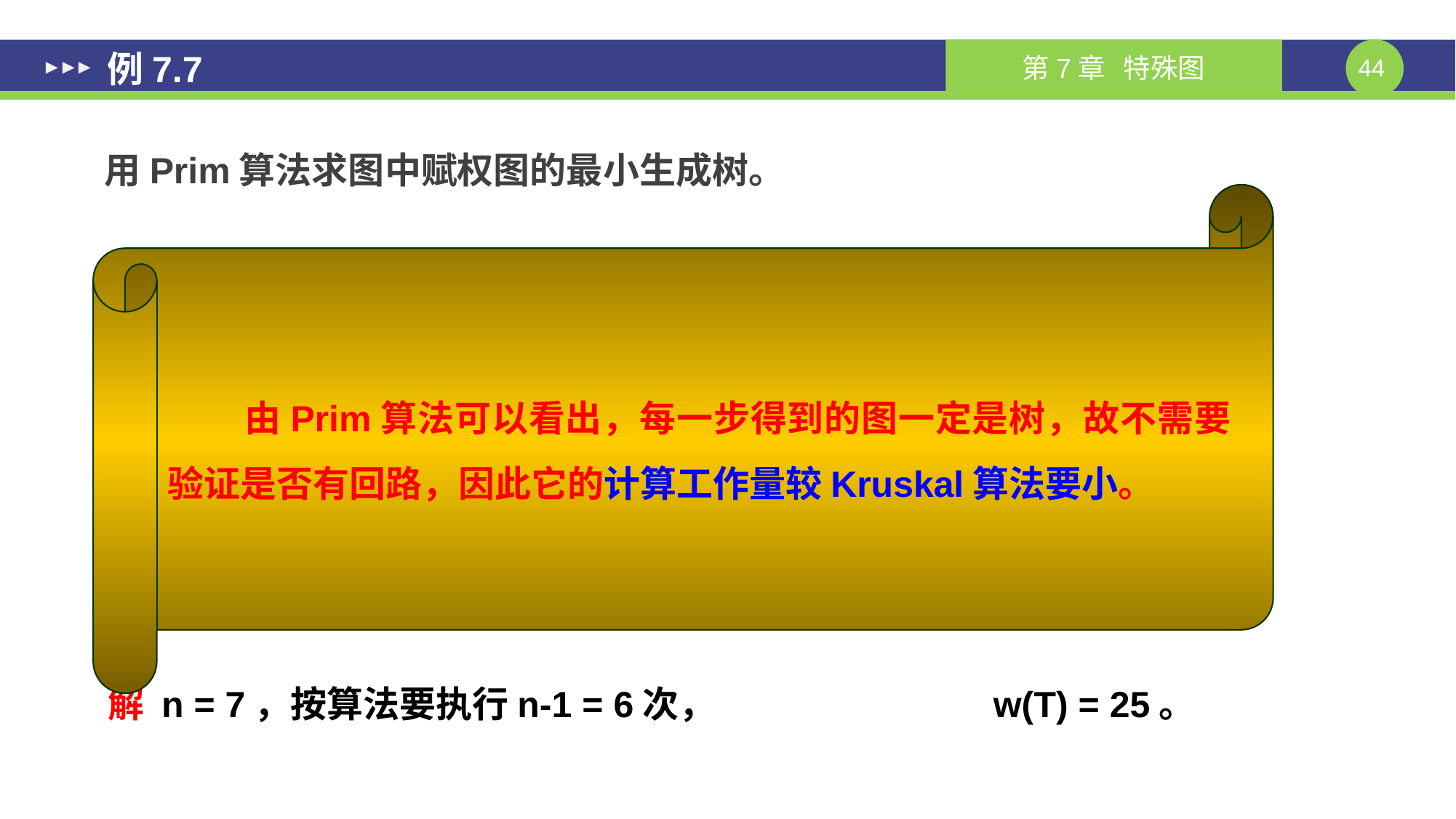

# 例7.7
用Prim算法求图中赋权图的最小生成树。
由Prim算法可以看出，每一步得到的图一定是树，故不需要验证是否有回路，因此它的计算工作量较Kruskal算法要小。
a

6

5
2
b
d
c

4
5
2
8
7

e
f

10

g
a

5
2
b
d
c

4
5
2
7

e
f

g
解 n = 7，按算法要执行n-1 = 6次，
w(T) = 25。